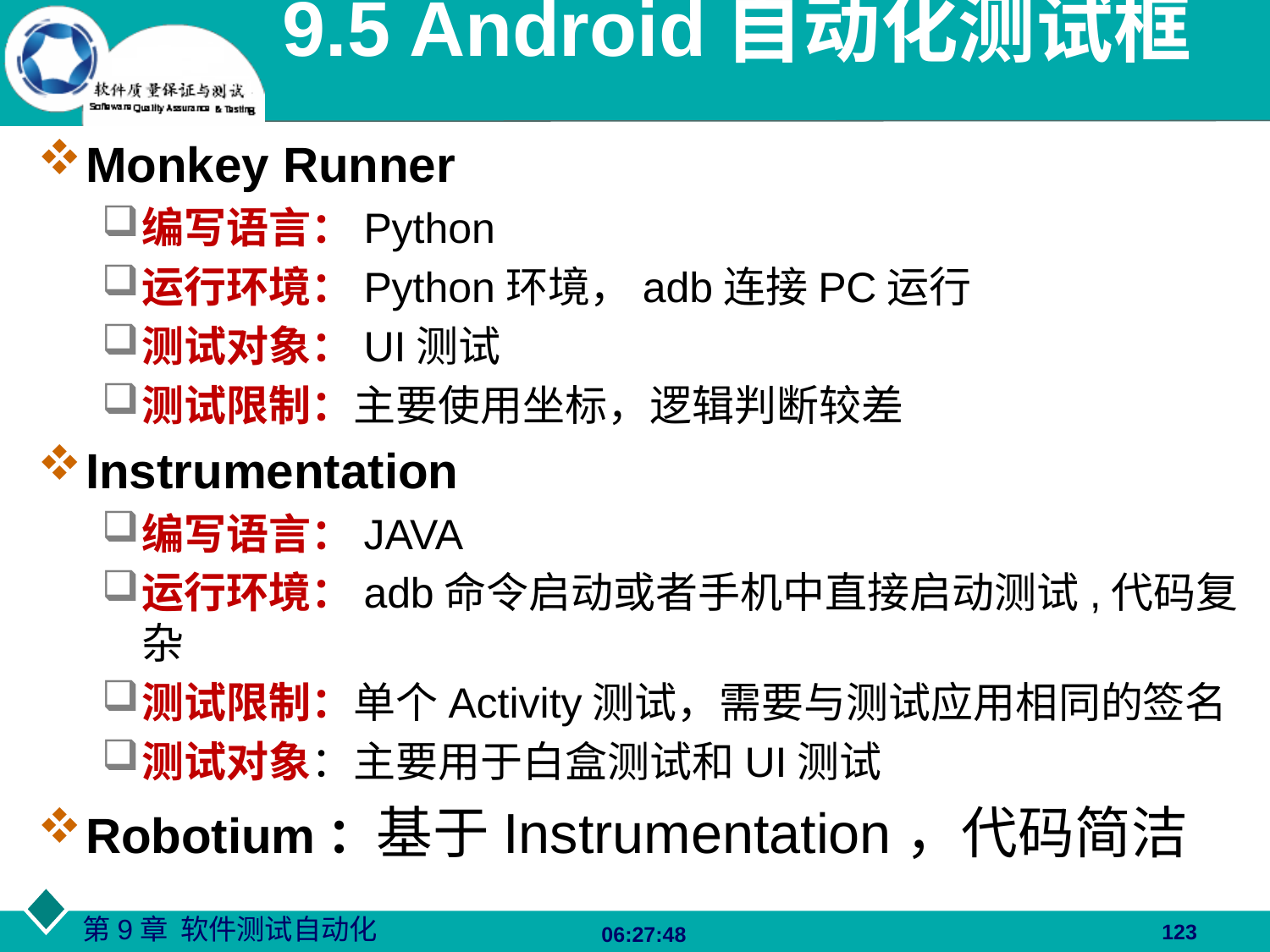

# 9.5 Android自动化测试框架
Monkey Runner
编写语言：Python
运行环境：Python环境，adb连接PC运行
测试对象：UI测试
测试限制：主要使用坐标，逻辑判断较差
Instrumentation
编写语言：JAVA
运行环境：adb命令启动或者手机中直接启动测试,代码复杂
测试限制：单个Activity测试，需要与测试应用相同的签名
测试对象：主要用于白盒测试和UI测试
Robotium：基于Instrumentation，代码简洁

123
06:27:48